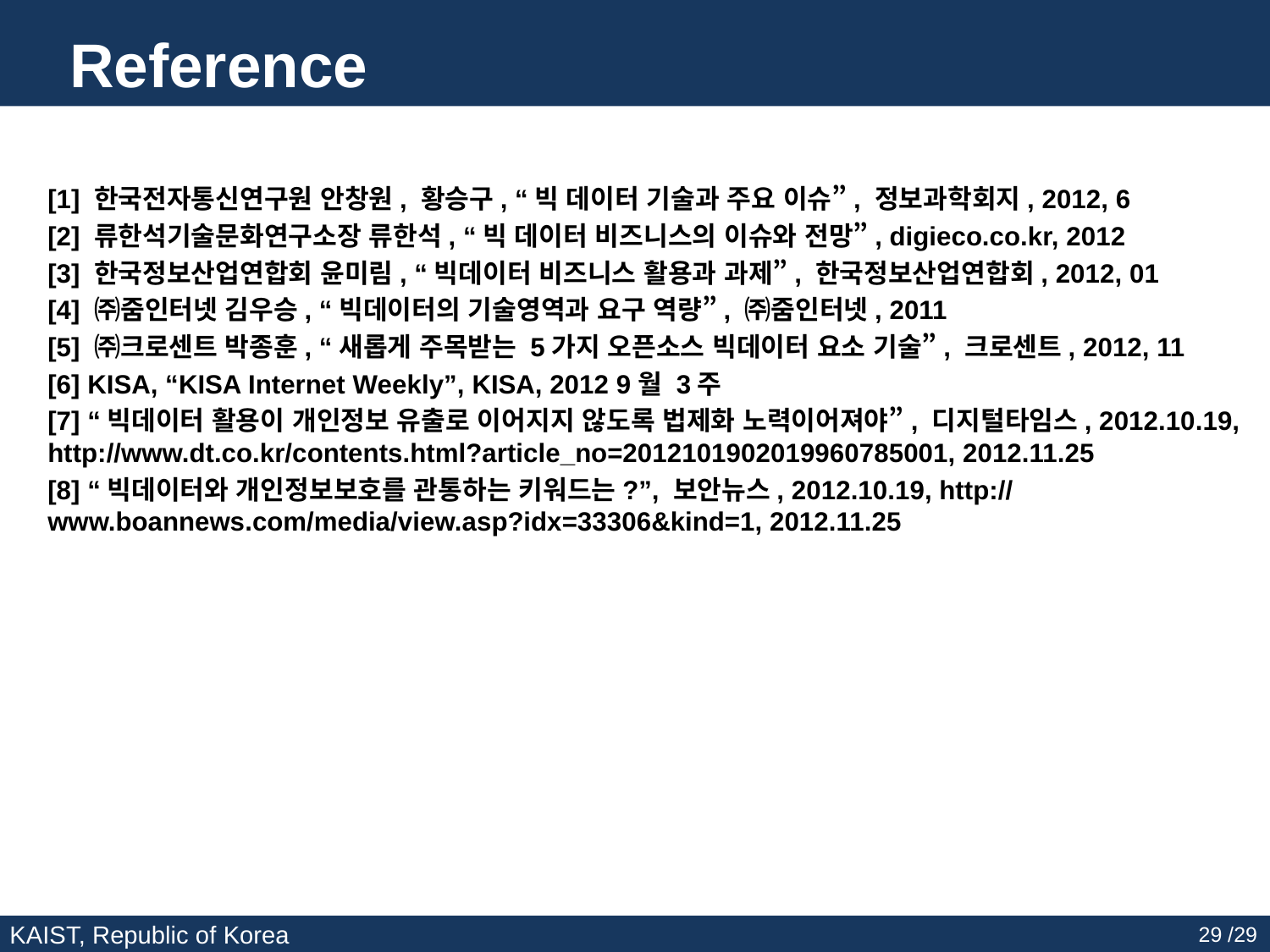

# Reference
[1] 한국전자통신연구원 안창원, 황승구, “빅 데이터 기술과 주요 이슈”, 정보과학회지, 2012, 6
[2] 류한석기술문화연구소장 류한석, “빅 데이터 비즈니스의 이슈와 전망”, digieco.co.kr, 2012
[3] 한국정보산업연합회 윤미림, “빅데이터 비즈니스 활용과 과제”, 한국정보산업연합회, 2012, 01
[4] ㈜줌인터넷 김우승, “빅데이터의 기술영역과 요구 역량”, ㈜줌인터넷, 2011
[5] ㈜크로센트 박종훈, “새롭게 주목받는 5가지 오픈소스 빅데이터 요소 기술”, 크로센트, 2012, 11
[6] KISA, “KISA Internet Weekly”, KISA, 2012 9월 3주
[7] “빅데이터 활용이 개인정보 유출로 이어지지 않도록 법제화 노력이어져야”, 디지털타임스, 2012.10.19, http://www.dt.co.kr/contents.html?article_no=2012101902019960785001, 2012.11.25
[8] “빅데이터와 개인정보보호를 관통하는 키워드는?”, 보안뉴스, 2012.10.19, http://www.boannews.com/media/view.asp?idx=33306&kind=1, 2012.11.25

29